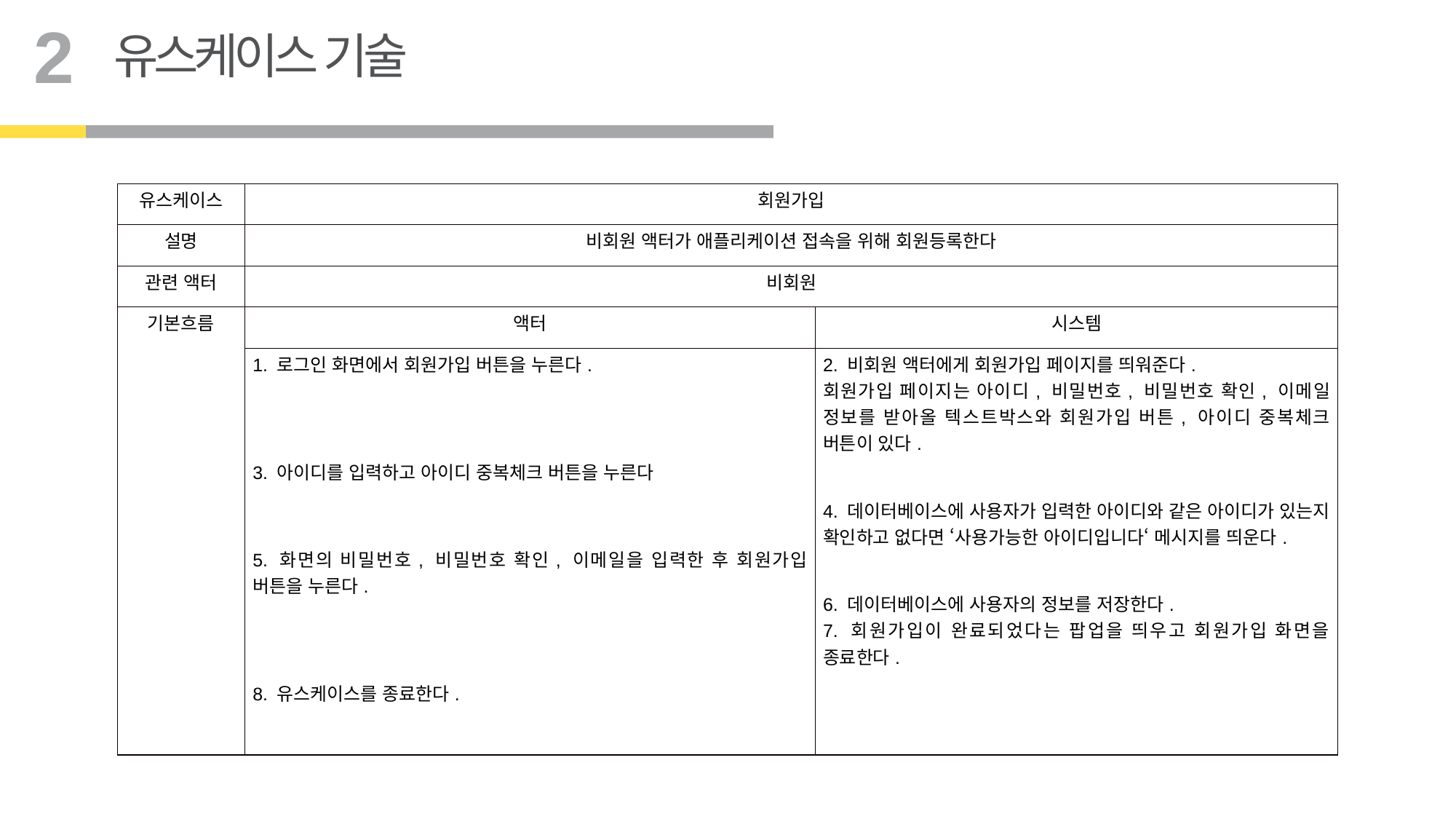

2
유스케이스 기술

| 유스케이스 | 회원가입 |  |
| --- | --- | --- |
| 설명 | 비회원 액터가 애플리케이션 접속을 위해 회원등록한다 |  |
| 관련 액터 | 비회원 |  |
| 기본흐름 | 액터 | 시스템 |
|  | 1. 로그인 화면에서 회원가입 버튼을 누른다. 3. 아이디를 입력하고 아이디 중복체크 버튼을 누른다 5. 화면의 비밀번호, 비밀번호 확인, 이메일을 입력한 후 회원가입 버튼을 누른다. 8. 유스케이스를 종료한다. | 2. 비회원 액터에게 회원가입 페이지를 띄워준다. 회원가입 페이지는 아이디, 비밀번호, 비밀번호 확인, 이메일 정보를 받아올 텍스트박스와 회원가입 버튼, 아이디 중복체크 버튼이 있다. 4. 데이터베이스에 사용자가 입력한 아이디와 같은 아이디가 있는지 확인하고 없다면 ‘사용가능한 아이디입니다‘ 메시지를 띄운다. 6. 데이터베이스에 사용자의 정보를 저장한다. 7. 회원가입이 완료되었다는 팝업을 띄우고 회원가입 화면을 종료한다. |